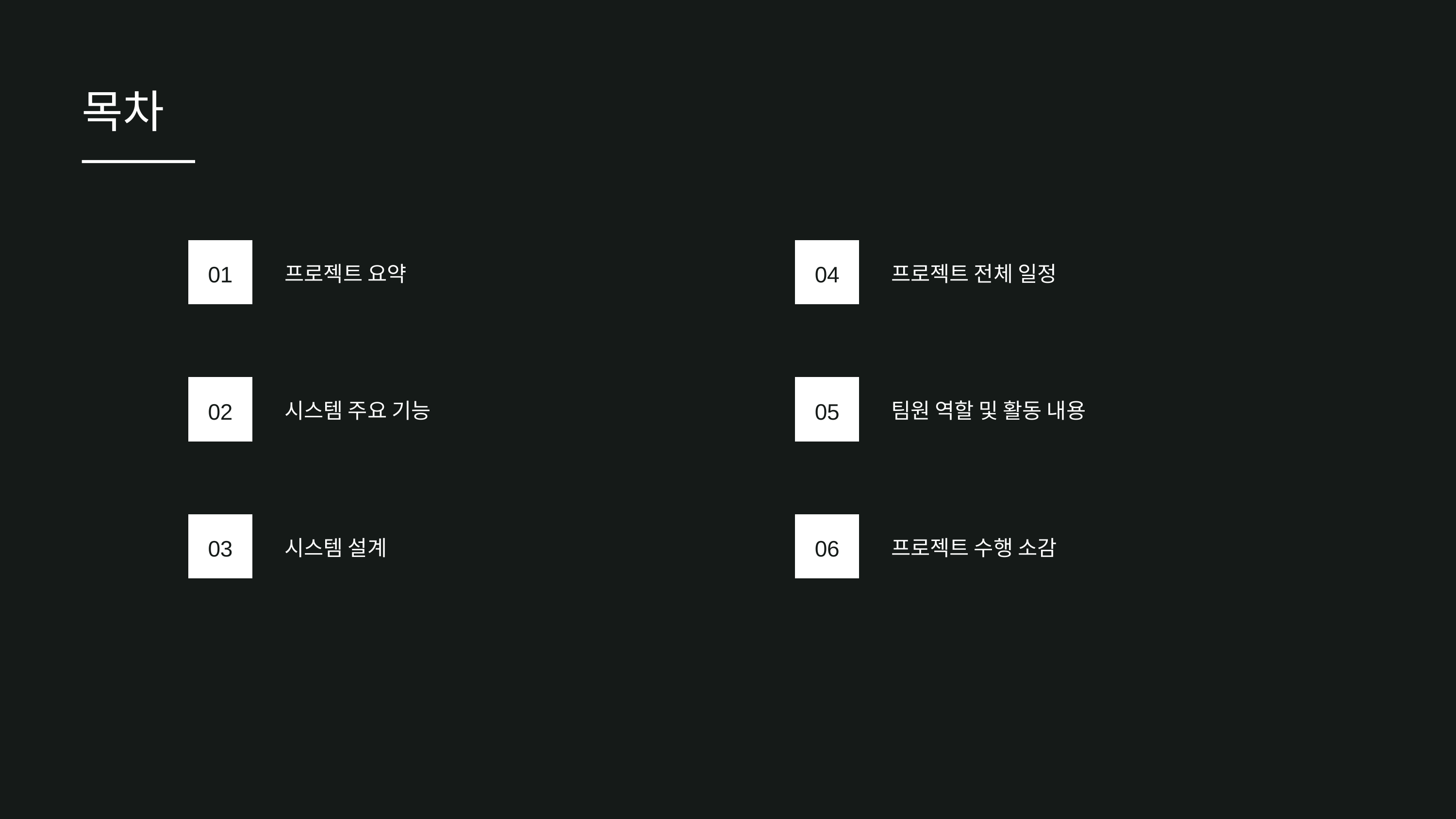

목차

01
프로젝트 요약
04
프로젝트 전체 일정

02
시스템 주요 기능
05
팀원 역할 및 활동 내용

03
시스템 설계
06
프로젝트 수행 소감